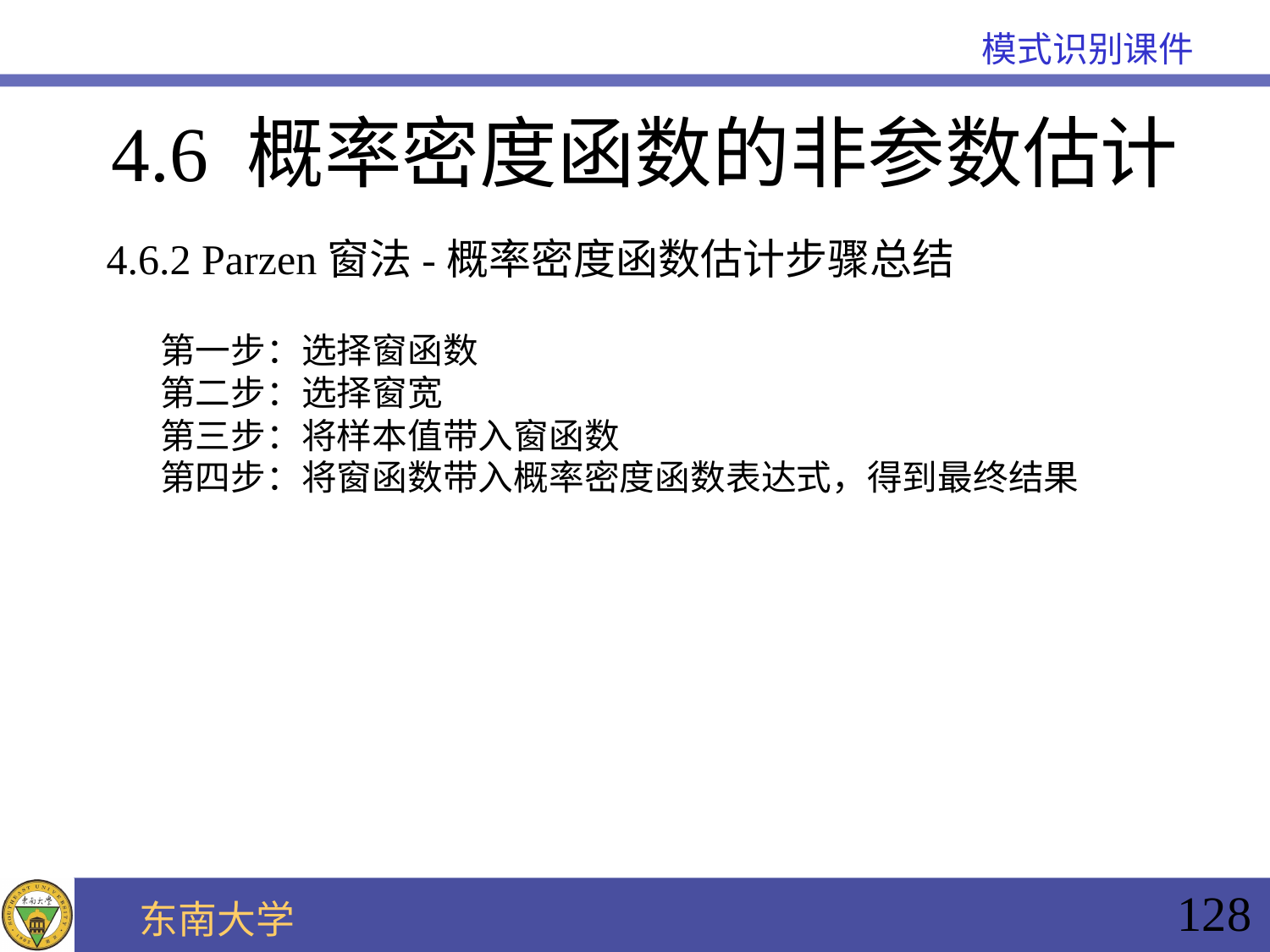

# 4.6 概率密度函数的非参数估计
4.6.2 Parzen窗法-概率密度函数估计步骤总结
第一步：选择窗函数
第二步：选择窗宽
第三步：将样本值带入窗函数
第四步：将窗函数带入概率密度函数表达式，得到最终结果
128